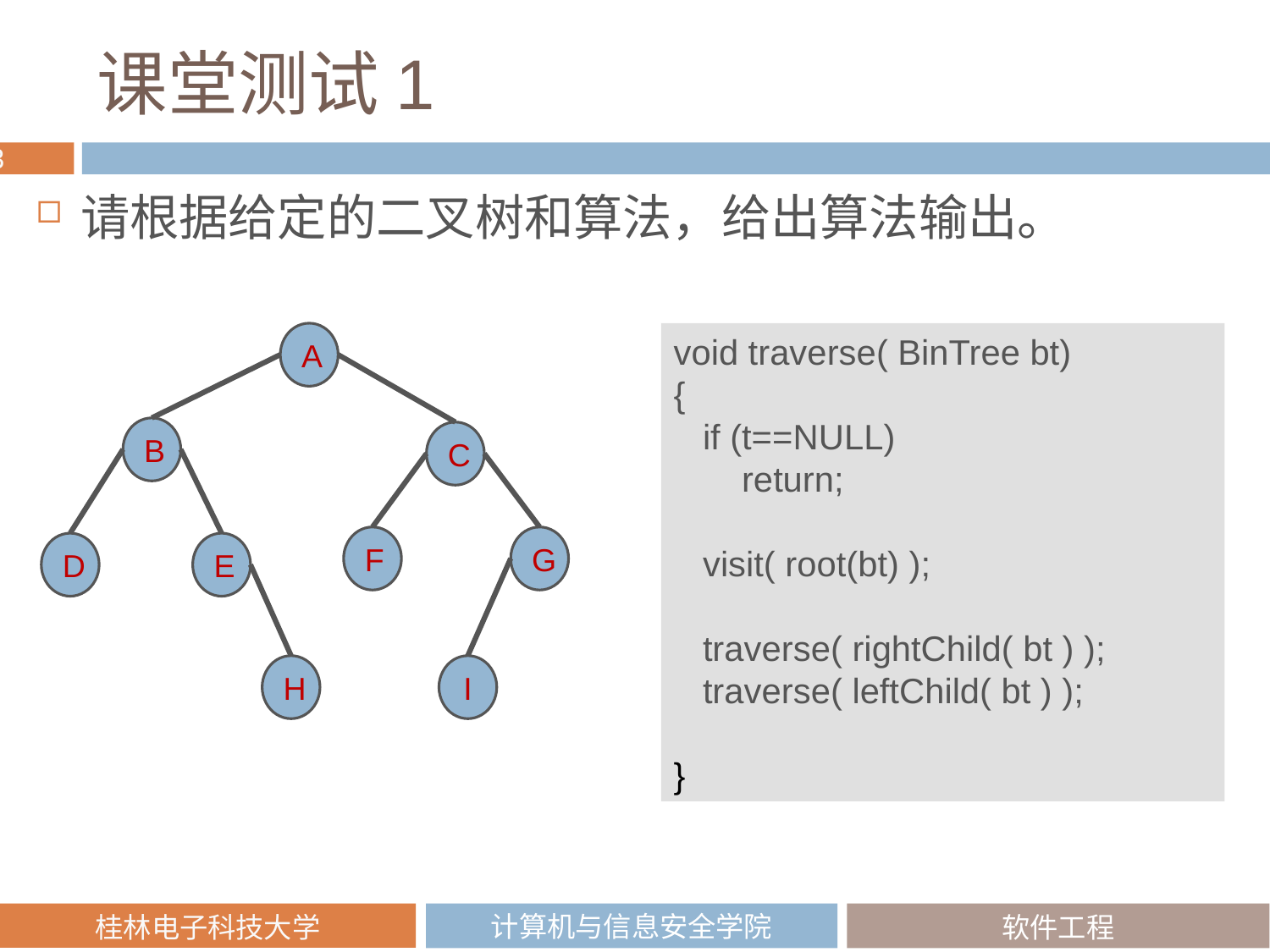

# 课堂测试1
请根据给定的二叉树和算法，给出算法输出。
A
B
C
F
G
D
E
H
I
void traverse( BinTree bt)
{
   if (t==NULL)
       return;

   visit( root(bt) );

   traverse( rightChild( bt ) );
   traverse( leftChild( bt ) );

}